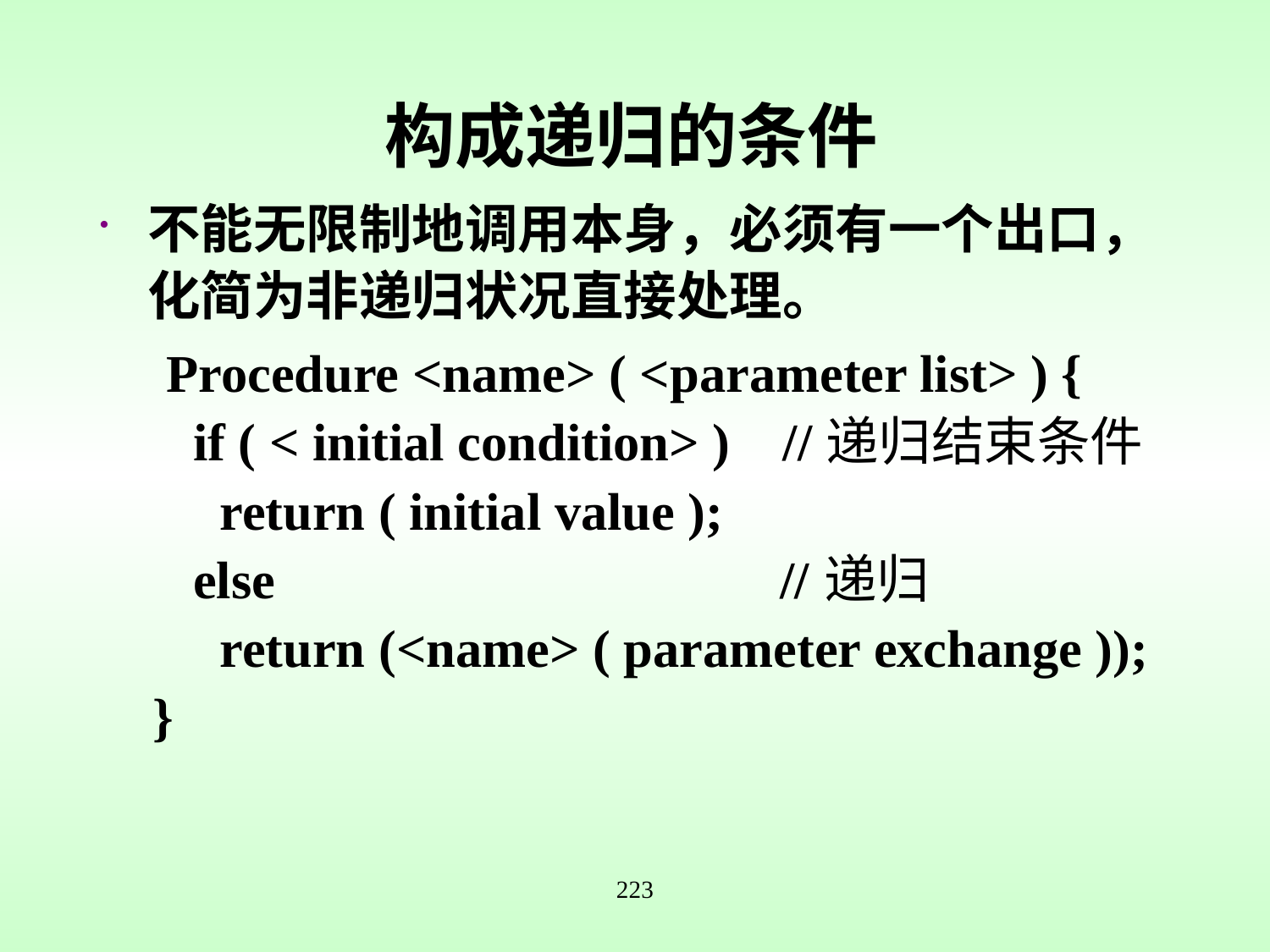

# 构成递归的条件
不能无限制地调用本身，必须有一个出口，化简为非递归状况直接处理。
     Procedure <name> ( <parameter list> ) {
       if ( < initial condition> )    //递归结束条件
         return ( initial value );
       else                                      //递归
         return (<name> ( parameter exchange ));
    }

223